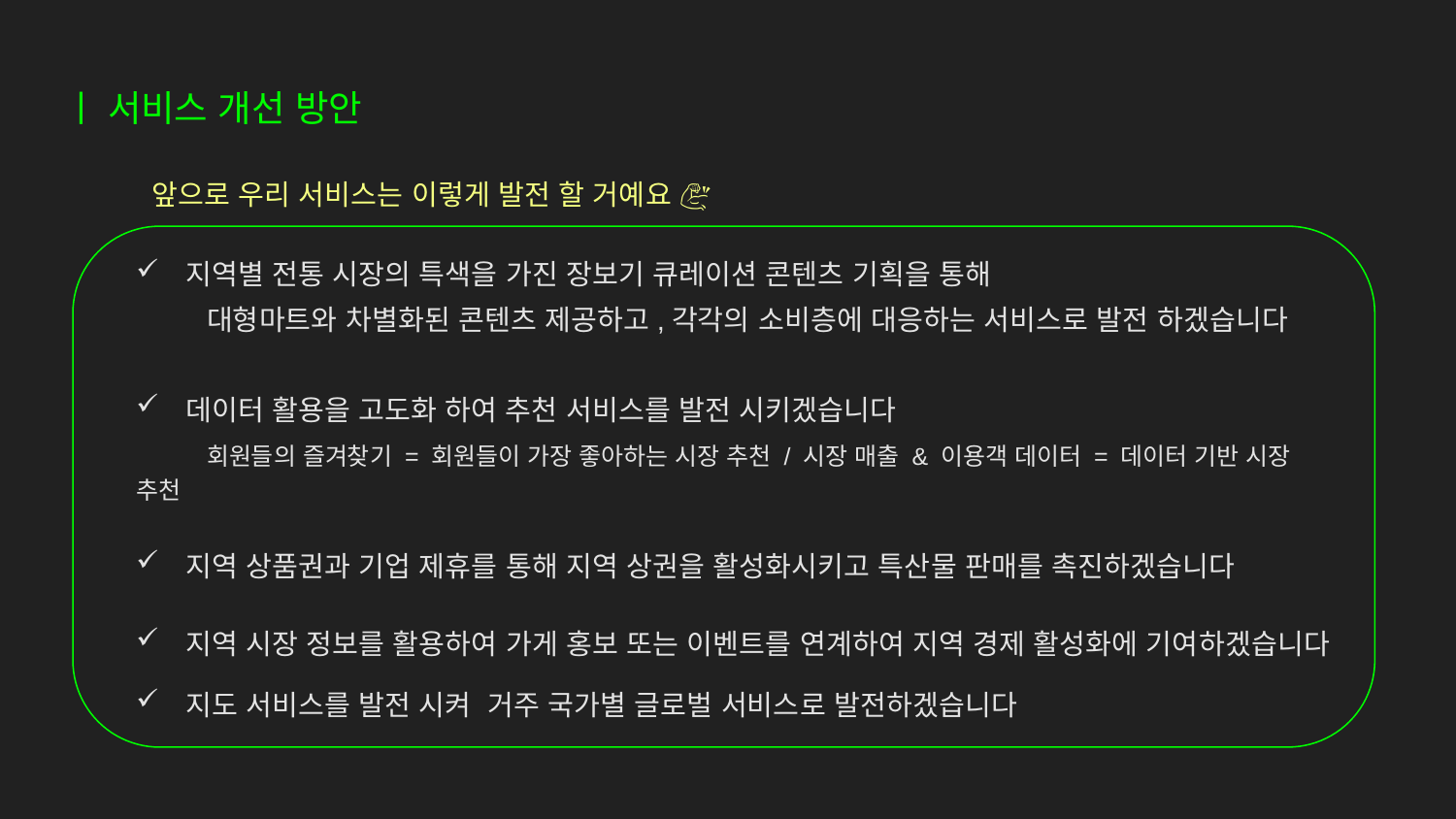

ㅣ 서비스 개선 방안
앞으로 우리 서비스는 이렇게 발전 할 거예요 💪
지역별 전통 시장의 특색을 가진 장보기 큐레이션 콘텐츠 기획을 통해
        대형마트와 차별화된 콘텐츠 제공하고,각각의 소비층에 대응하는 서비스로 발전 하겠습니다

데이터 활용을 고도화 하여 추천 서비스를 발전 시키겠습니다
        회원들의 즐겨찾기 = 회원들이 가장 좋아하는 시장 추천 / 시장 매출 & 이용객 데이터 = 데이터 기반 시장 추천
지역 상품권과 기업 제휴를 통해 지역 상권을 활성화시키고 특산물 판매를 촉진하겠습니다
지역 시장 정보를 활용하여 가게 홍보 또는 이벤트를 연계하여 지역 경제 활성화에 기여하겠습니다
지도 서비스를 발전 시켜  거주 국가별 글로벌 서비스로 발전하겠습니다